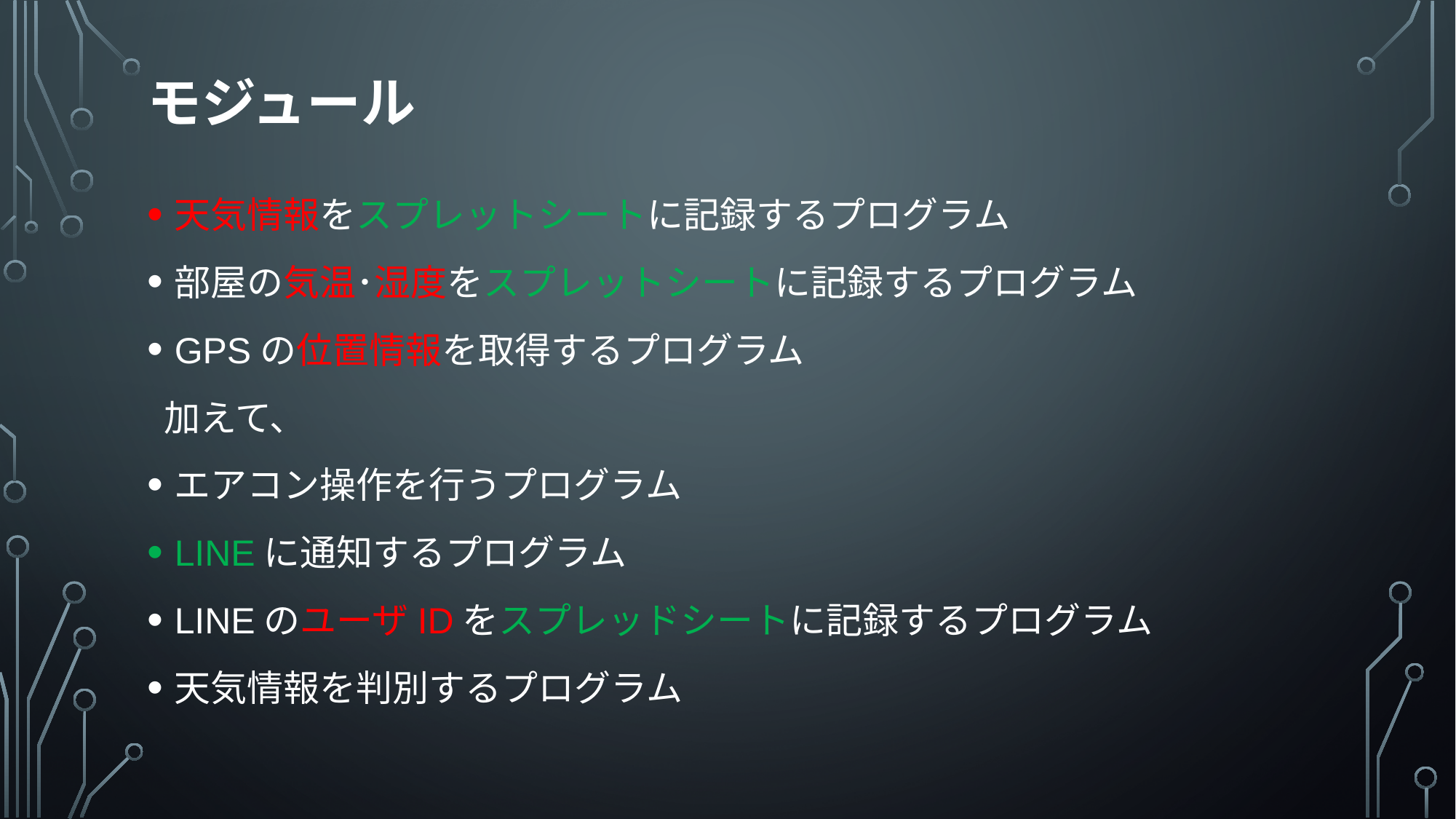

# モジュール
天気情報をスプレットシートに記録するプログラム
部屋の気温･湿度をスプレットシートに記録するプログラム
GPSの位置情報を取得するプログラム
 加えて、
エアコン操作を行うプログラム
LINEに通知するプログラム
LINEのユーザIDをスプレッドシートに記録するプログラム
天気情報を判別するプログラム